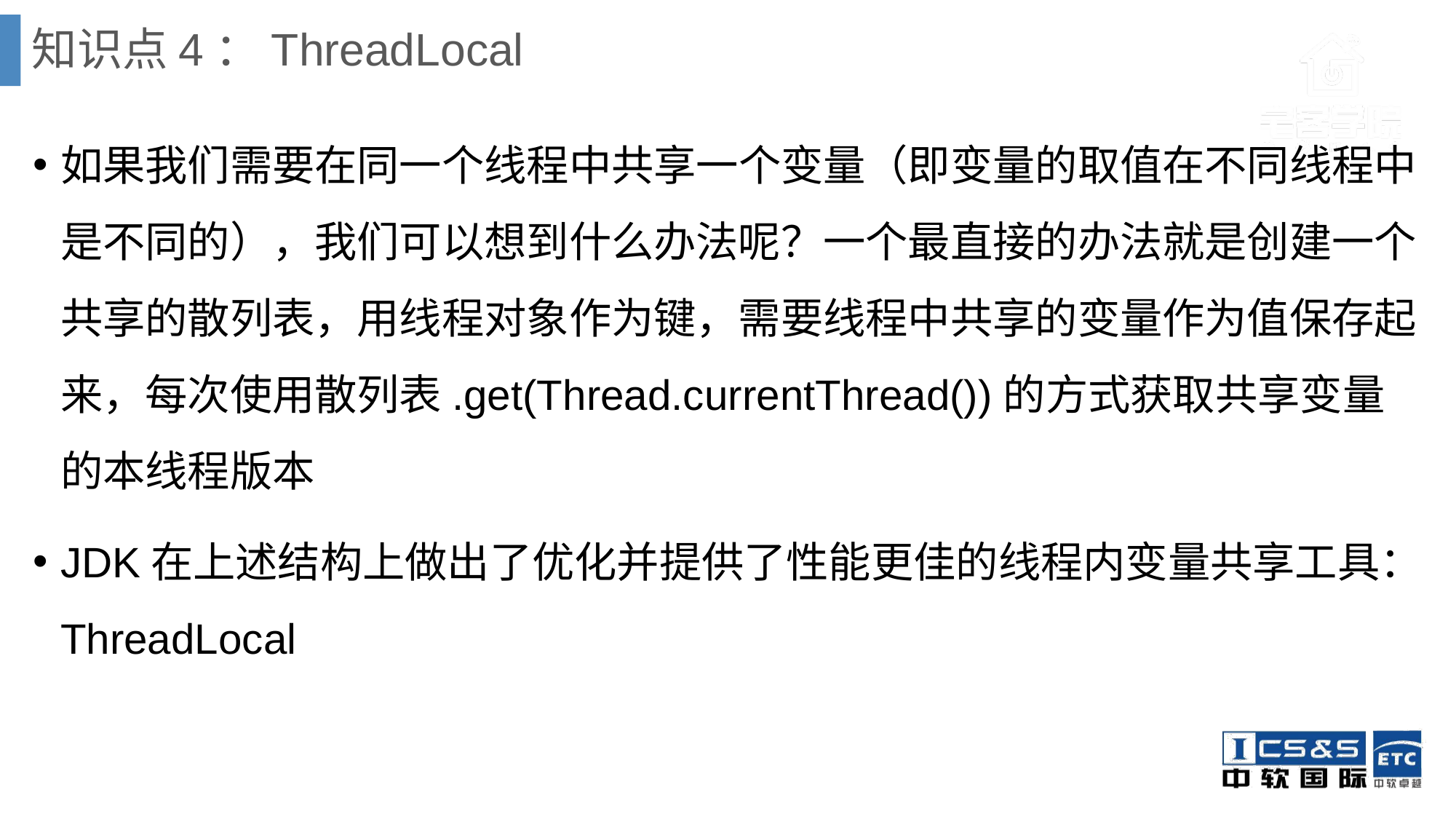

# 知识点4：ThreadLocal
如果我们需要在同一个线程中共享一个变量（即变量的取值在不同线程中是不同的），我们可以想到什么办法呢？一个最直接的办法就是创建一个共享的散列表，用线程对象作为键，需要线程中共享的变量作为值保存起来，每次使用散列表.get(Thread.currentThread())的方式获取共享变量的本线程版本
JDK在上述结构上做出了优化并提供了性能更佳的线程内变量共享工具：ThreadLocal